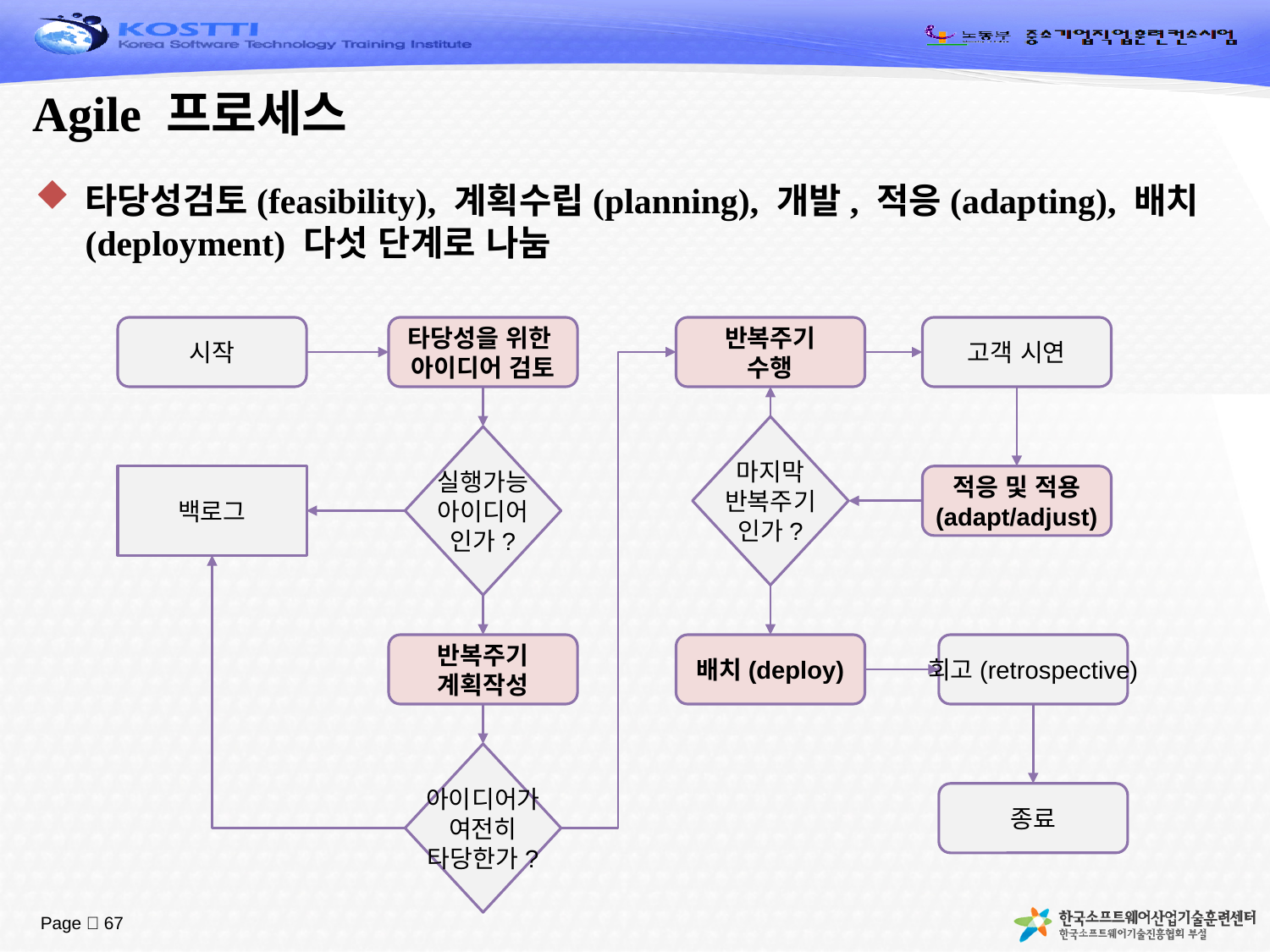

# Agile 프로세스
타당성검토(feasibility), 계획수립(planning), 개발, 적응(adapting), 배치(deployment) 다섯 단계로 나눔
시작
타당성을 위한
아이디어 검토
반복주기
수행
고객 시연
마지막
반복주기
인가?
실행가능
아이디어
인가?
백로그
적응 및 적용
(adapt/adjust)
반복주기
계획작성
배치(deploy)
회고(retrospective)
아이디어가
여전히
타당한가?
종료